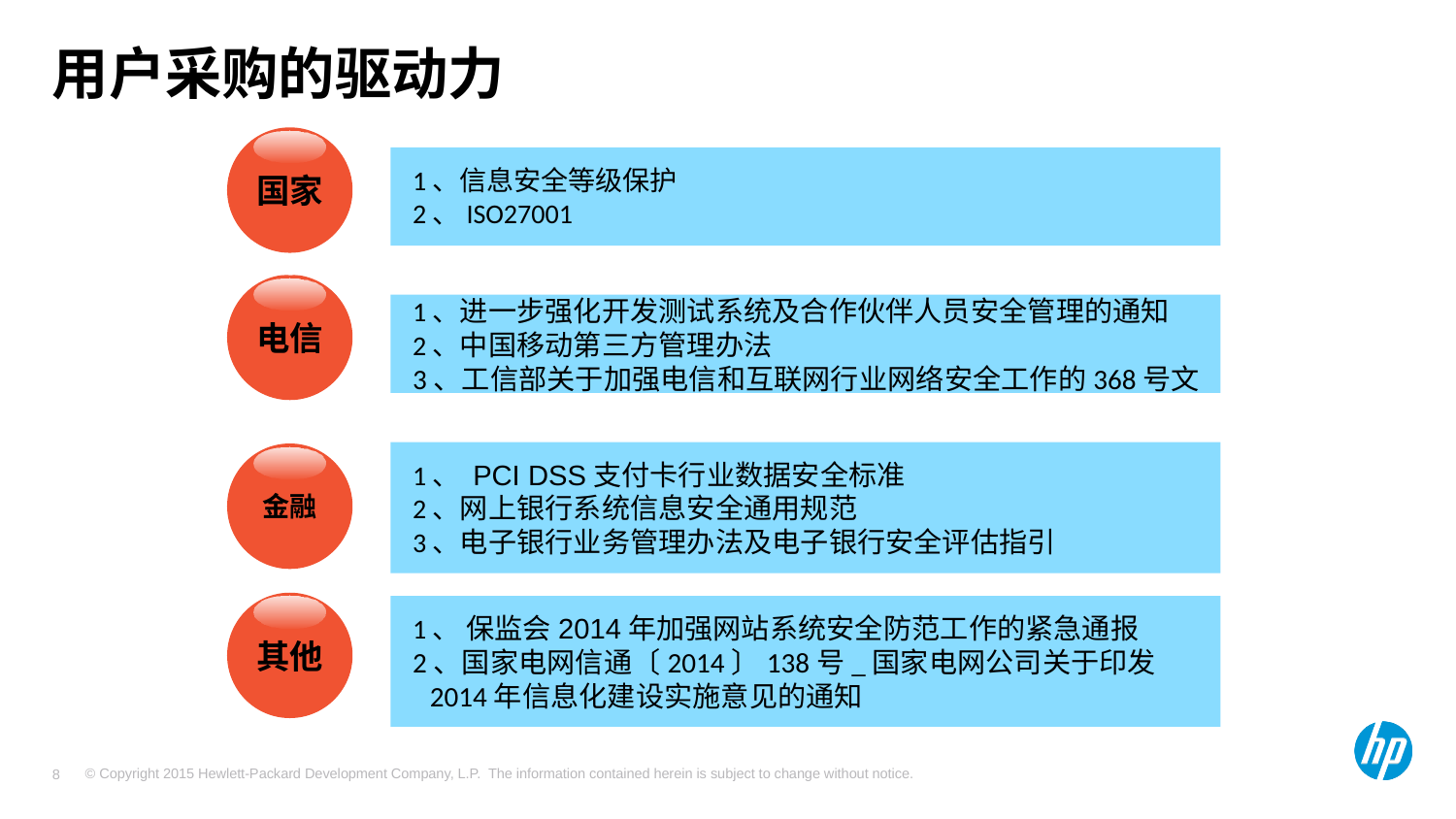

用户采购的驱动力
国家

1、信息安全等级保护
2、ISO27001
电信

1、进一步强化开发测试系统及合作伙伴人员安全管理的通知
2、中国移动第三方管理办法
3、工信部关于加强电信和互联网行业网络安全工作的368号文
1、 PCI DSS支付卡行业数据安全标准
2、网上银行系统信息安全通用规范
3、电子银行业务管理办法及电子银行安全评估指引
金融

其他

1、 保监会2014年加强网站系统安全防范工作的紧急通报
2、国家电网信通〔2014〕138号_国家电网公司关于印发2014年信息化建设实施意见的通知
8